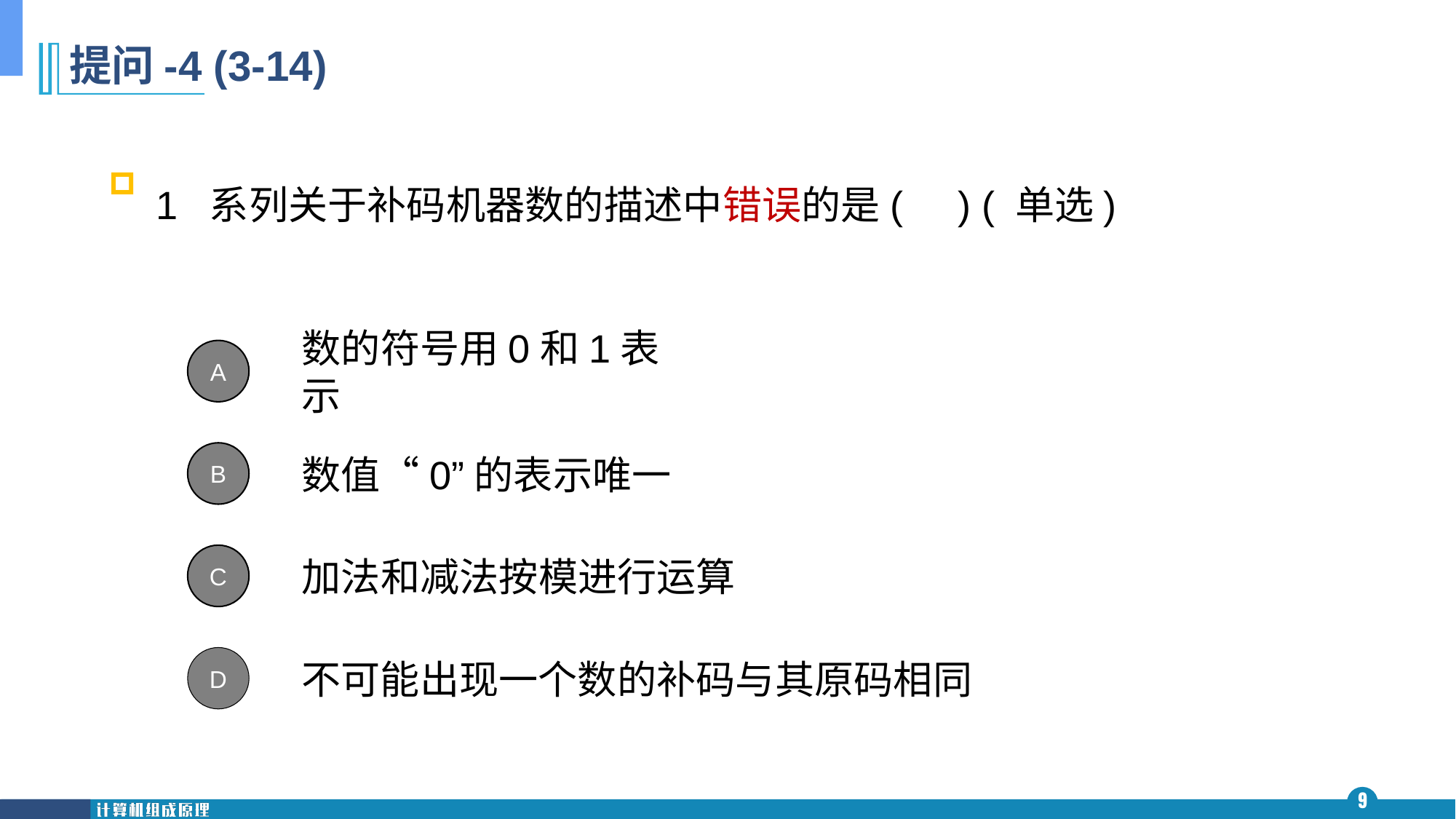

# 提问-4 (3-14)

1  系列关于补码机器数的描述中错误的是(     ) ( 单选)
A
数的符号用0和1表示
B
数值“0”的表示唯一
C
加法和减法按模进行运算
D
不可能出现一个数的补码与其原码相同